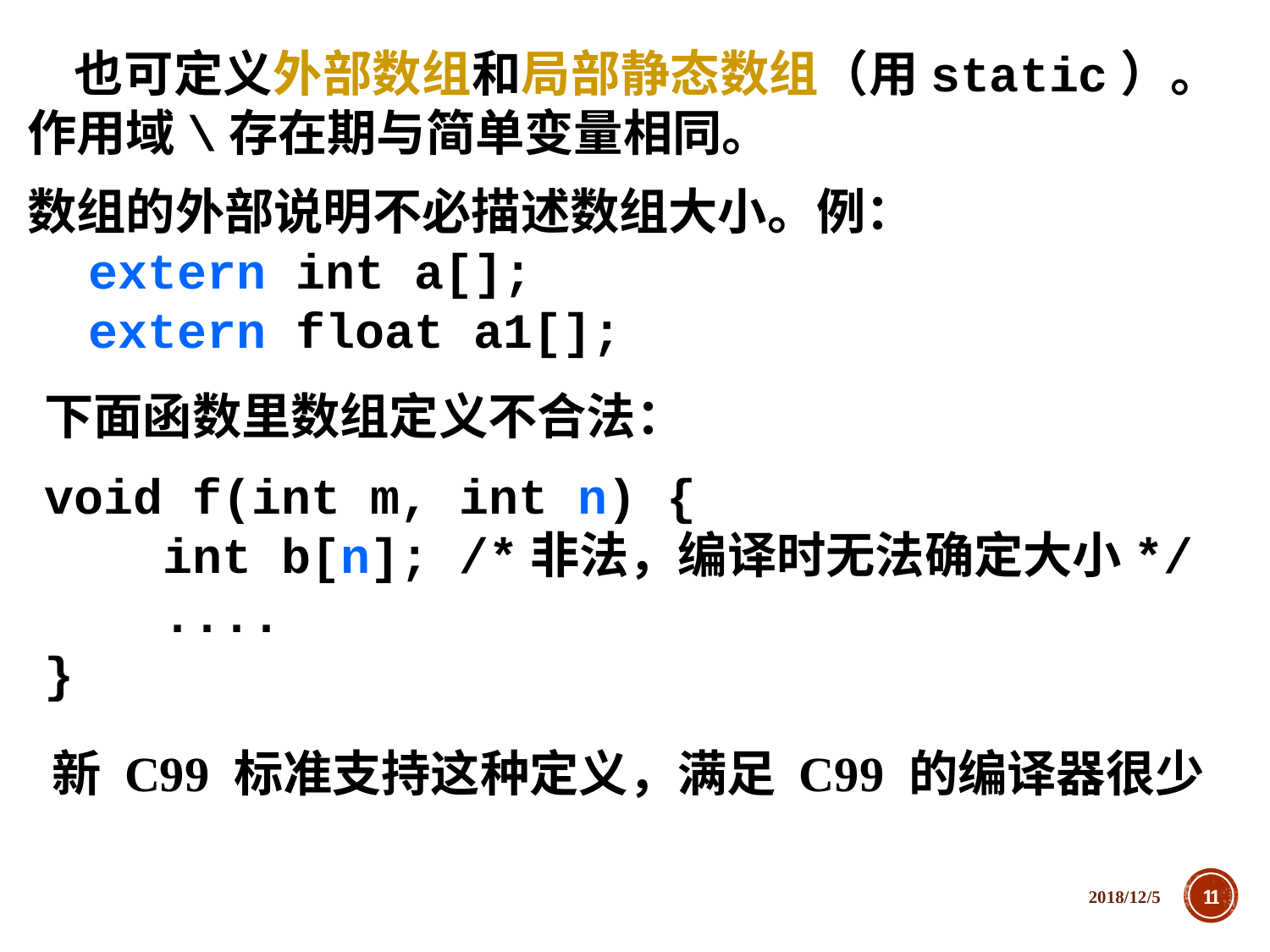

也可定义外部数组和局部静态数组（用static）。作用域\存在期与简单变量相同。
数组的外部说明不必描述数组大小。例：
　extern int a[];
　extern float a1[];
下面函数里数组定义不合法：
void f(int m, int n) {
    int b[n]; /*非法，编译时无法确定大小*/
    ....
}
新 C99 标准支持这种定义，满足 C99 的编译器很少
2018/12/5
11